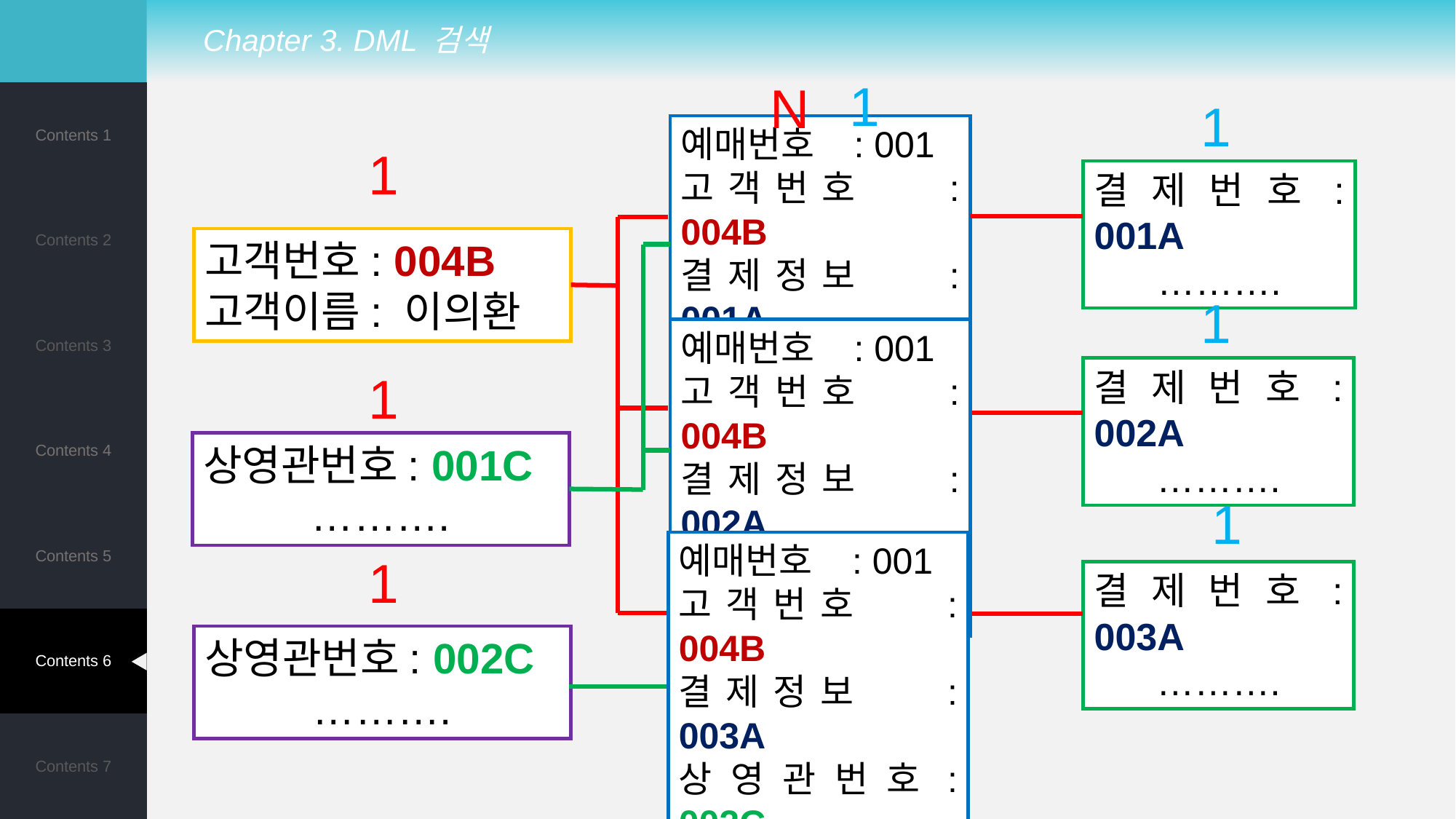

Chapter 3. DML 검색
1
N
| Contents 1 |
| --- |
| Contents 2 |
| Contents 3 |
| Contents 4 |
| Contents 5 |
| Contents 6 |
| Contents 7 |
1
예매번호   : 001
고객번호   : 004B
결제정보   : 001A
상영관번호: 001C
1
결제번호: 001A
……….
고객번호: 004B
고객이름: 이의환
1
예매번호   : 001
고객번호   : 004B
결제정보   : 002A
상영관번호: 001C
결제번호: 002A
……….
1
상영관번호: 001C
……….
1
예매번호   : 001
고객번호   : 004B
결제정보   : 003A
상영관번호: 002C
1
결제번호: 003A
……….
상영관번호: 002C
……….